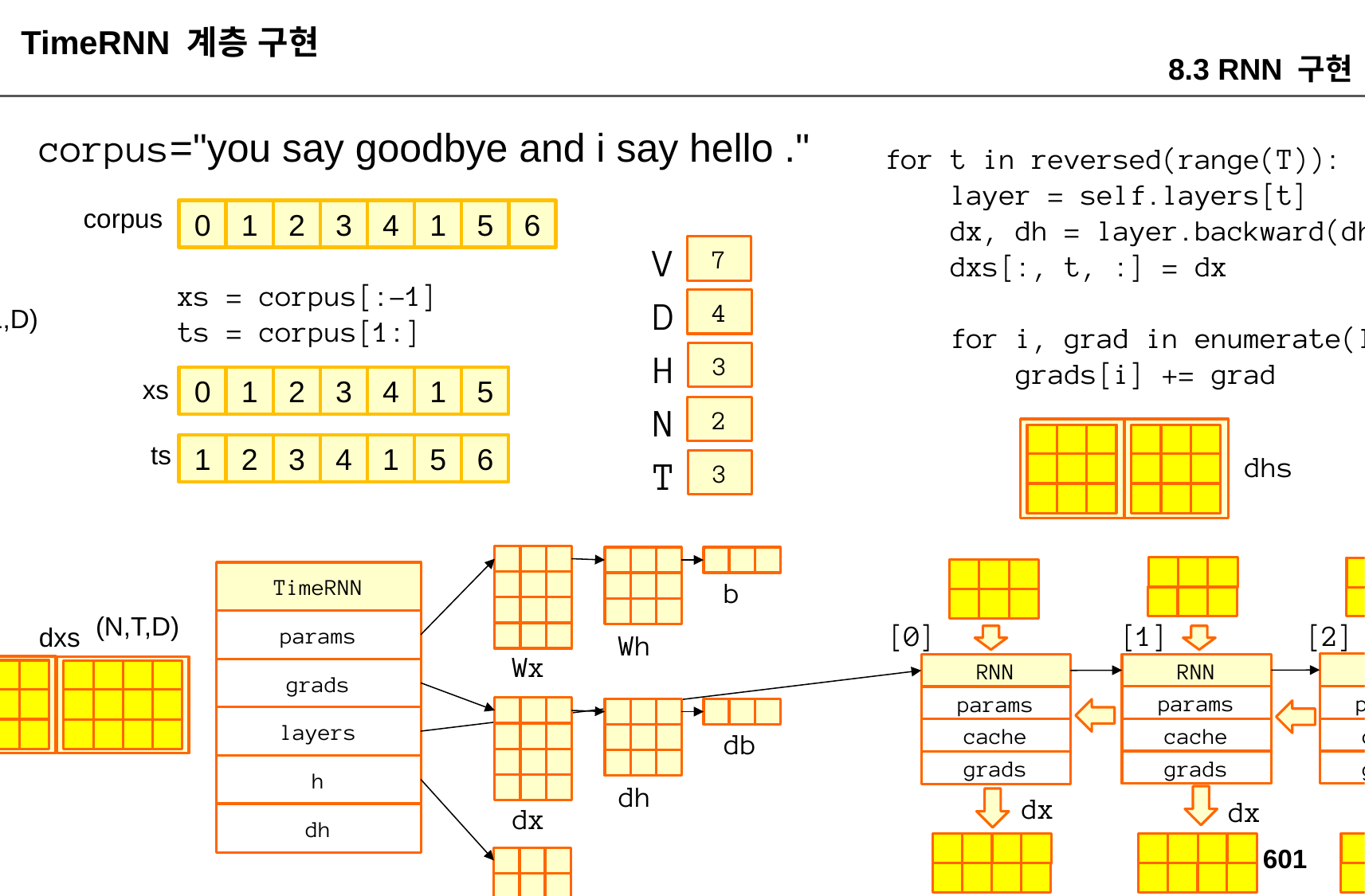

TimeRNN 계층 구현
8.3 RNN 구현
corpus="you say goodbye and i say hello ."
        for t in reversed(range(T)):
            layer = self.layers[t]
            dx, dh = layer.backward(dhs[:, t, :] + dh)
            dxs[:, t, :] = dx

            for i, grad in enumerate(layer.grads):
                grads[i] += grad
corpus
0
1
2
3
4
1
5
6
V
7
xs = corpus[:-1]
ts = corpus[1:]
D
4
(1,D)
H
3
xs
0
1
2
3
4
1
5
N
2

ts
1
2
3
4
1
5
6
dhs
T
3

TimeRNN
b

(N,T,D)
params
[0]
[1]
[2]
dxs

Wh

Wx
RNN
RNN
RNN

grads
params
params
params
dh=0

layers
cache
cache
db
cache

grads
grads
grads
h
dh

dx
dx
dx

dx
dh